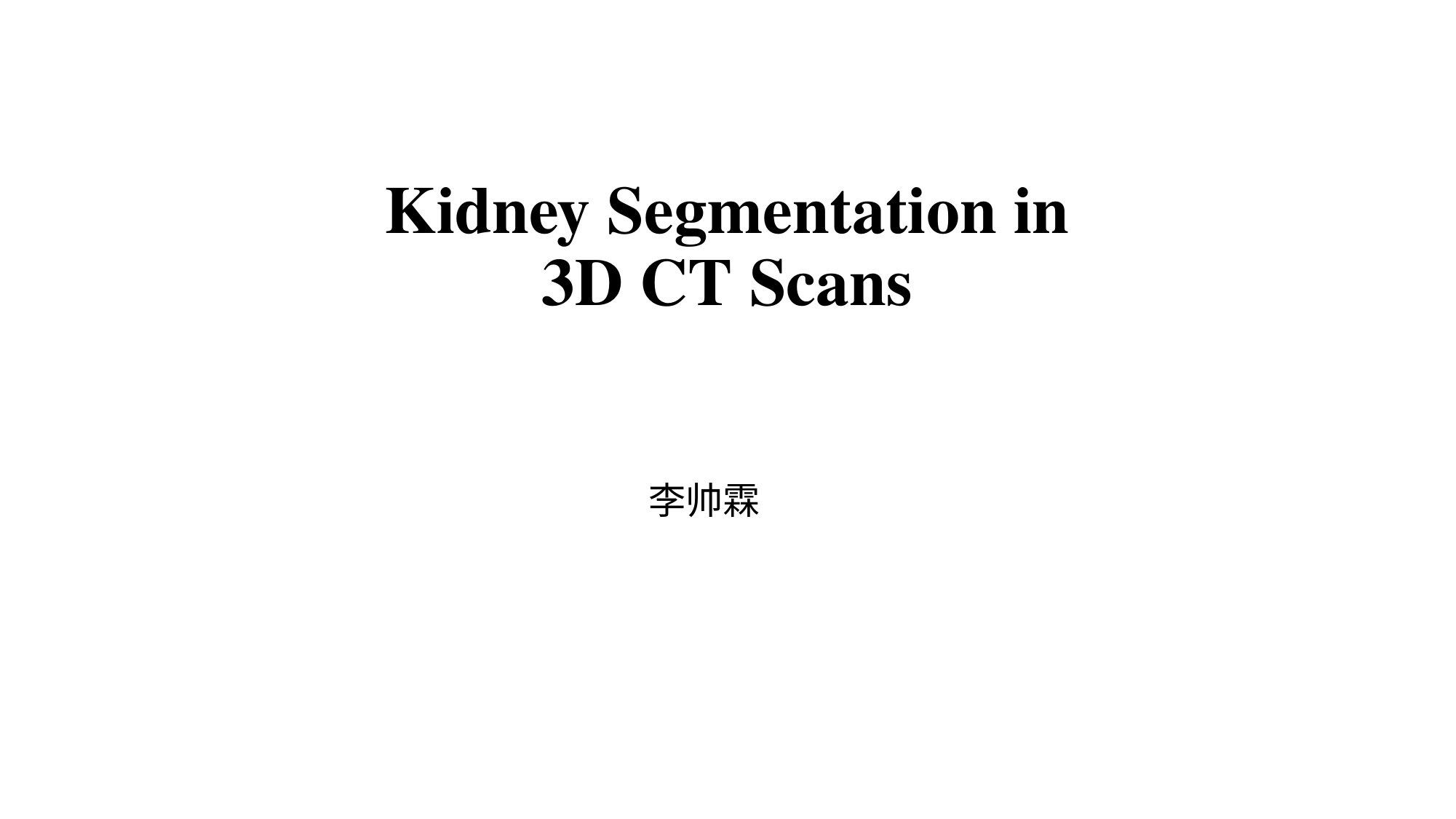

# Kidney Segmentation in 3D CT Scans
李帅霖